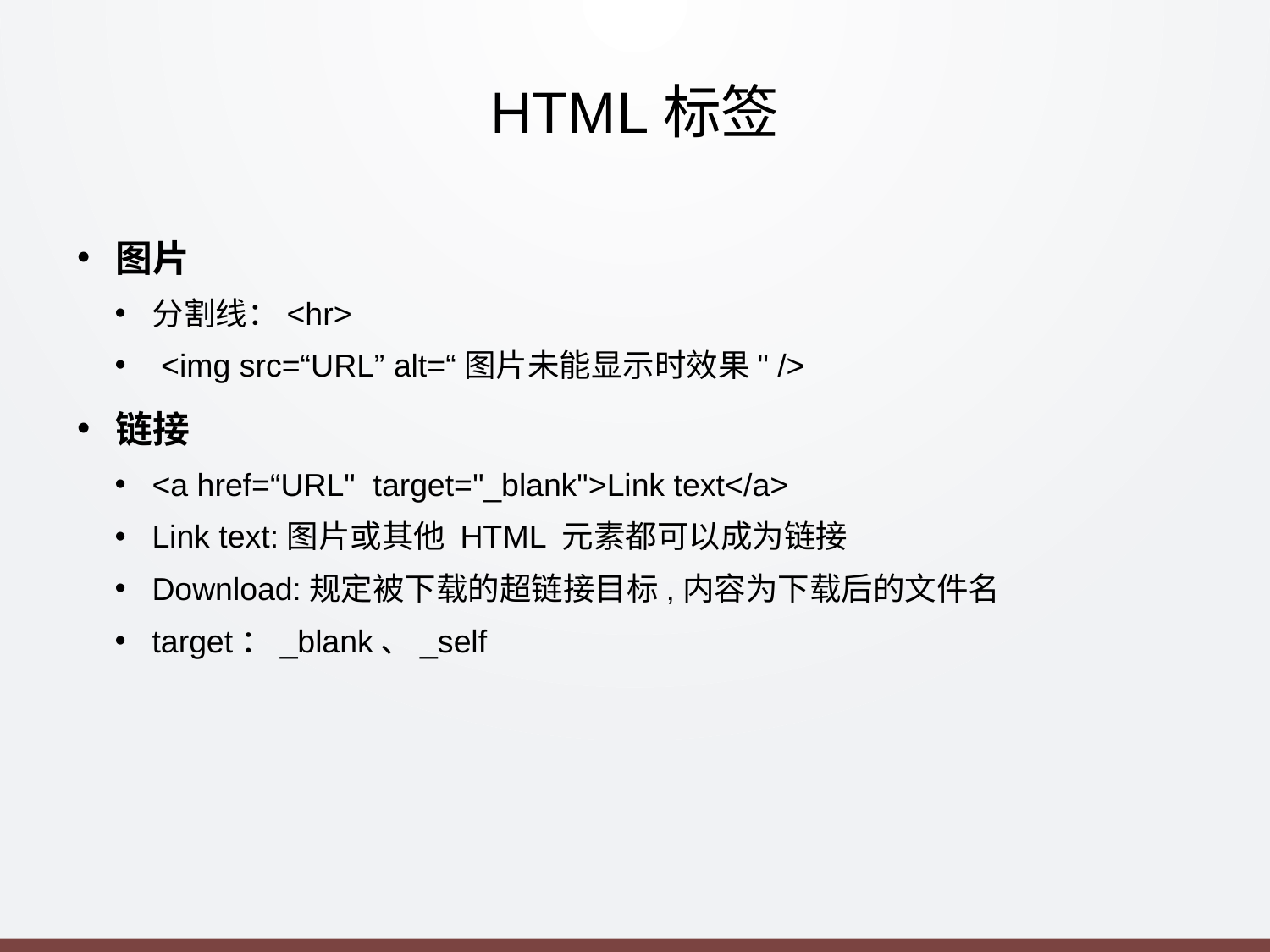

# HTML标签
图片
分割线：<hr>
 <img src=“URL” alt=“图片未能显示时效果" />
链接
<a href=“URL"  target="_blank">Link text</a>
Link text:图片或其他 HTML 元素都可以成为链接
Download:规定被下载的超链接目标,内容为下载后的文件名
target：_blank、_self